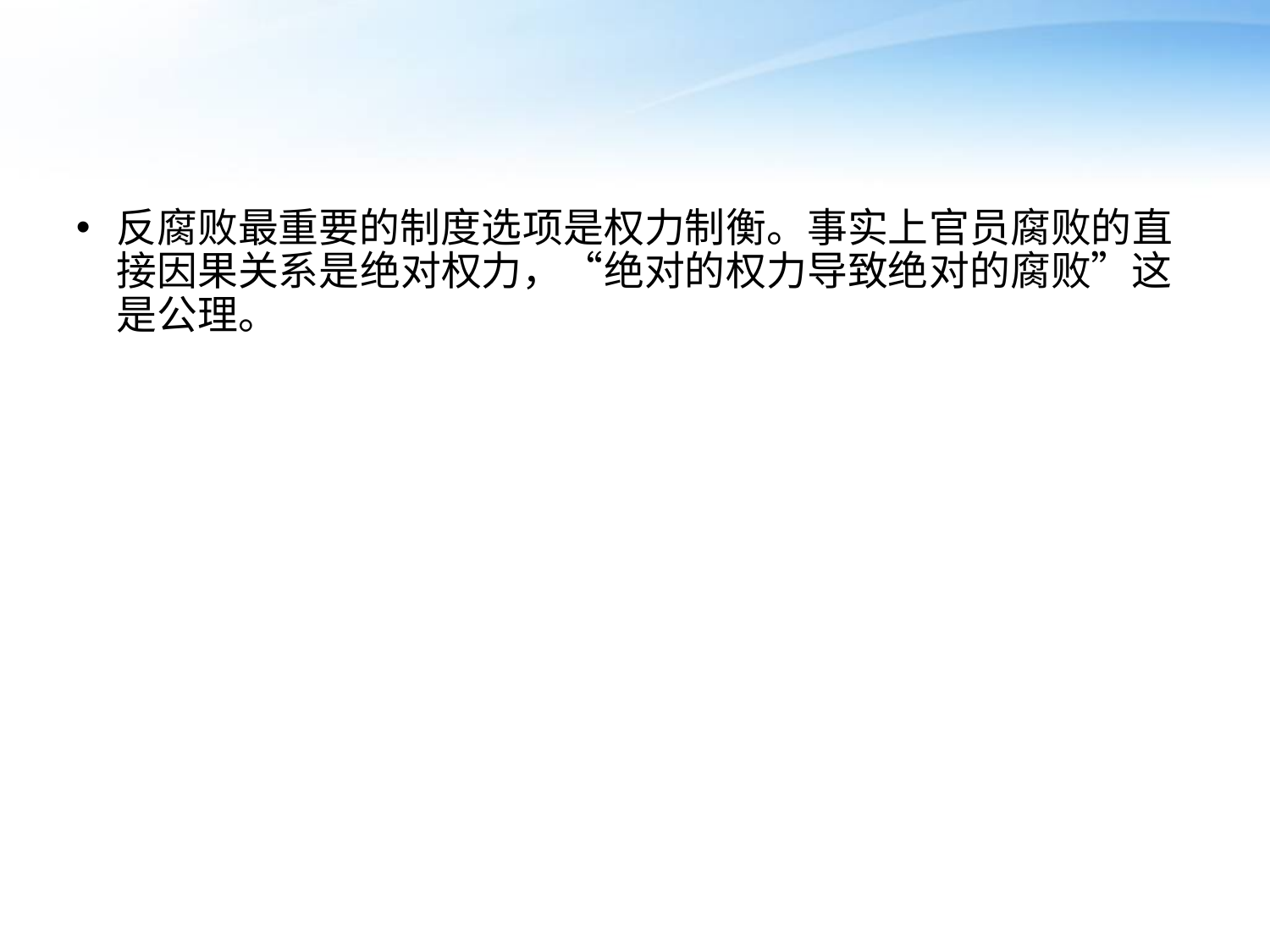

#
反腐败最重要的制度选项是权力制衡。事实上官员腐败的直接因果关系是绝对权力，“绝对的权力导致绝对的腐败”这是公理。